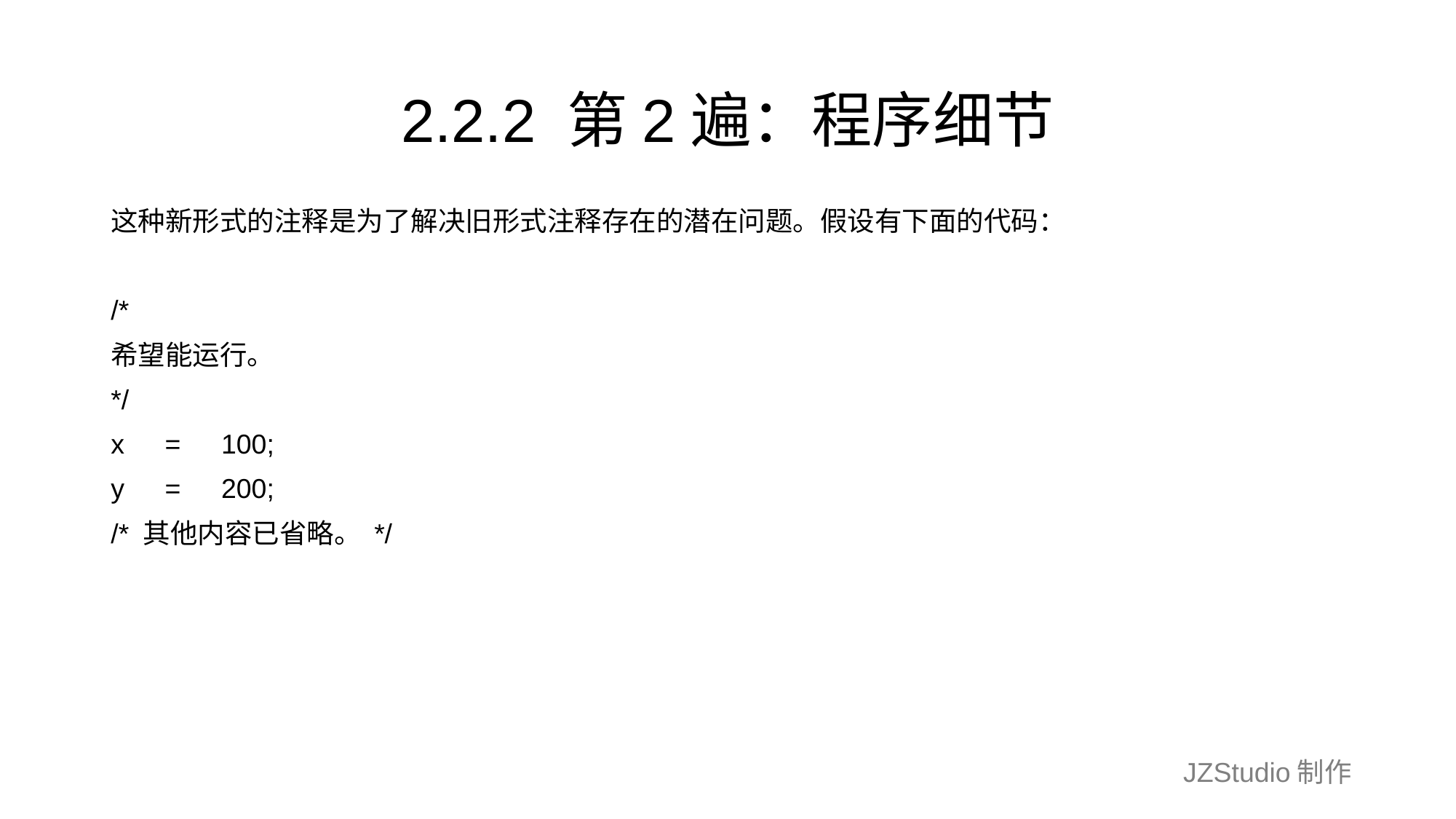

# 2.2.2 第2遍：程序细节
这种新形式的注释是为了解决旧形式注释存在的潜在问题。假设有下面的代码：

/*
希望能运行。
*/
x　=　100;
y　=　200;
/* 其他内容已省略。 */